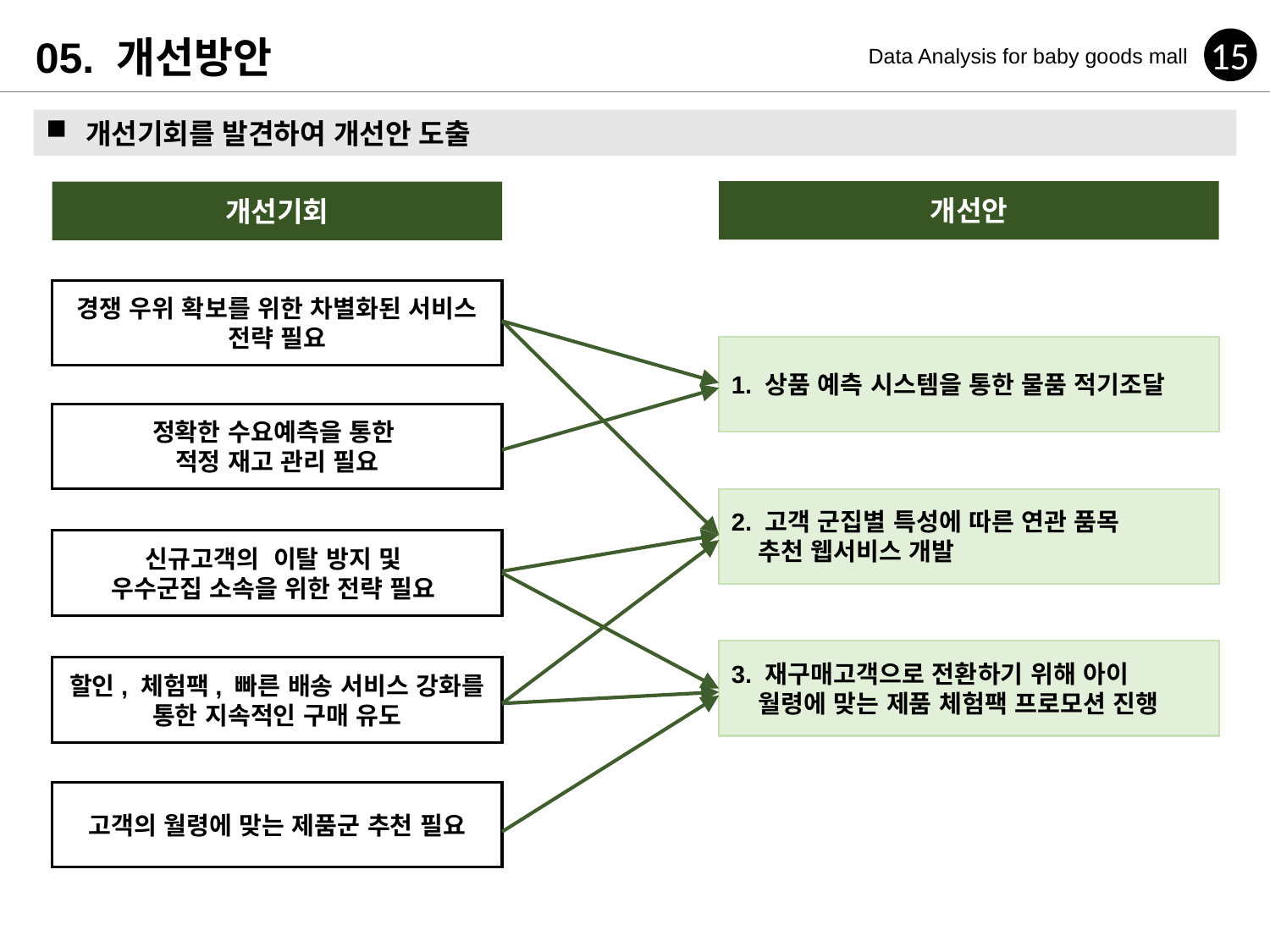

05. 개선방안

15
Data Analysis for baby goods mall
개선기회를 발견하여 개선안 도출
개선안
개선기회
경쟁 우위 확보를 위한 차별화된 서비스 전략 필요
1. 상품 예측 시스템을 통한 물품 적기조달
정확한 수요예측을 통한
적정 재고 관리 필요
2. 고객 군집별 특성에 따른 연관 품목
   추천 웹서비스 개발
신규고객의  이탈 방지 및
우수군집 소속을 위한 전략 필요
3. 재구매고객으로 전환하기 위해 아이
   월령에 맞는 제품 체험팩 프로모션 진행
할인, 체험팩, 빠른 배송 서비스 강화를 통한 지속적인 구매 유도
고객의 월령에 맞는 제품군 추천 필요